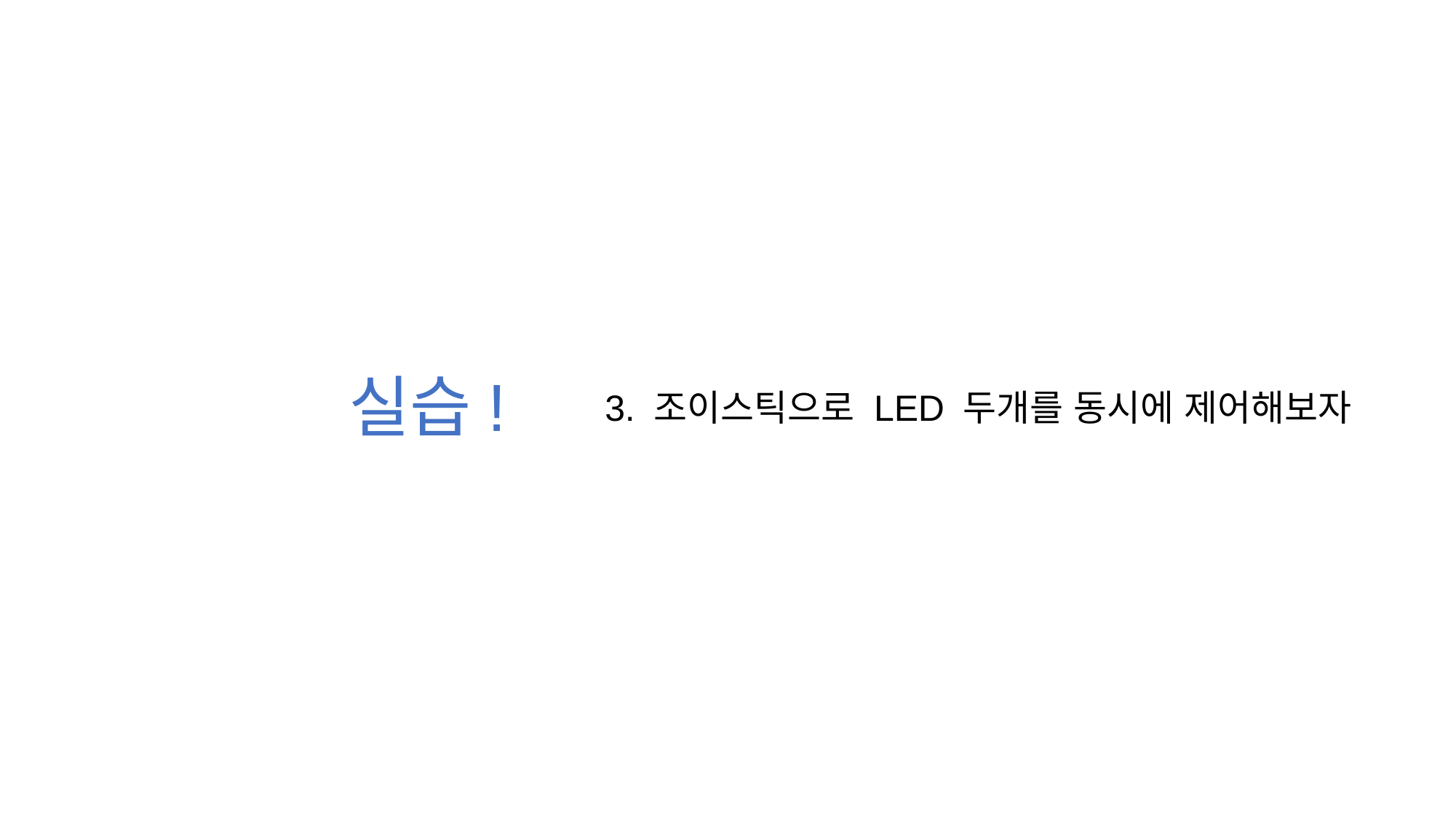

# 실습!
3. 조이스틱으로 LED 두개를 동시에 제어해보자